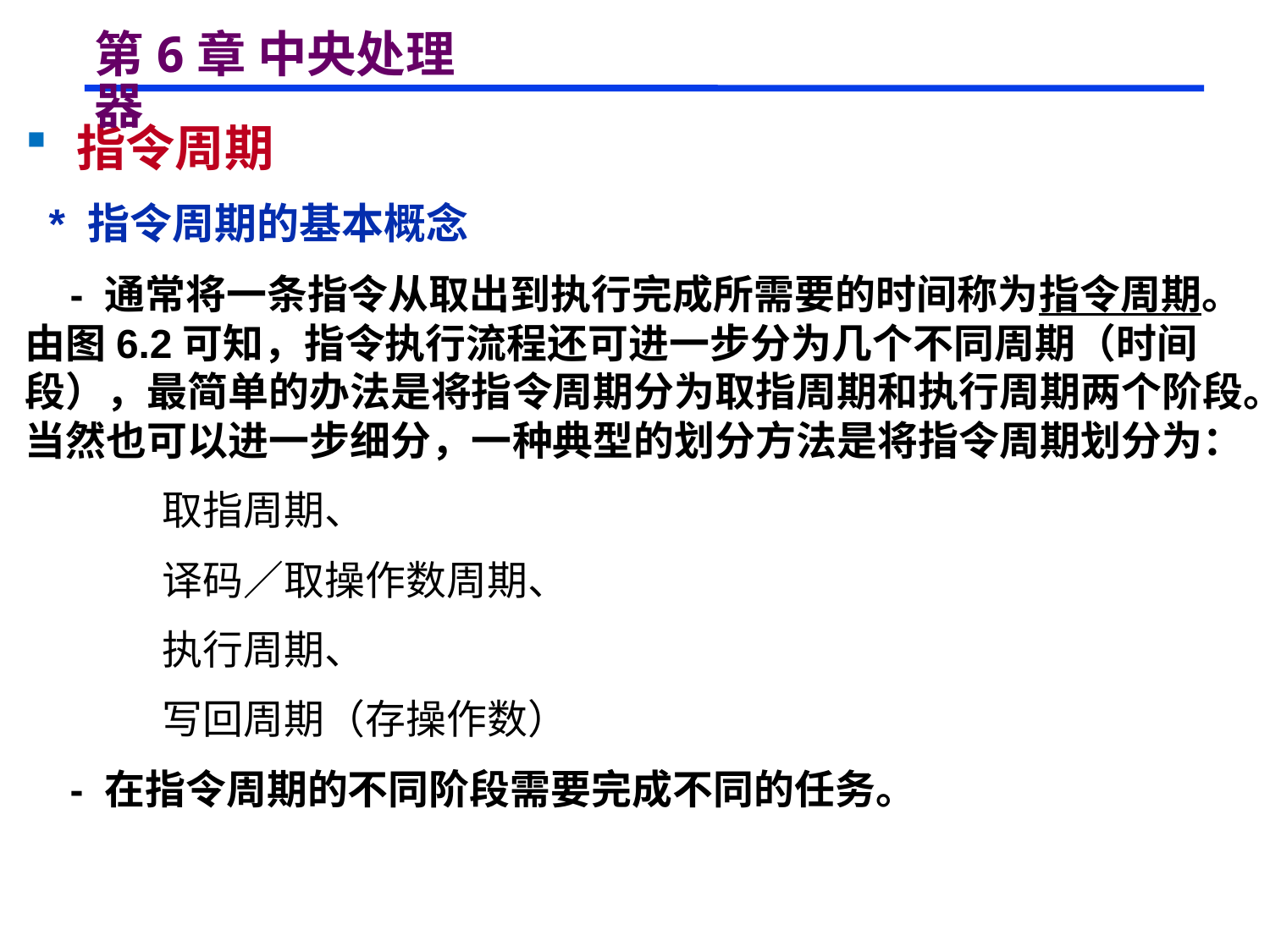

# 第6章 中央处理器
 指令周期
  * 指令周期的基本概念
    - 通常将一条指令从取出到执行完成所需要的时间称为指令周期。由图6.2可知，指令执行流程还可进一步分为几个不同周期（时间段），最简单的办法是将指令周期分为取指周期和执行周期两个阶段。当然也可以进一步细分，一种典型的划分方法是将指令周期划分为：
              取指周期、
              译码／取操作数周期、
              执行周期、
              写回周期（存操作数）
    - 在指令周期的不同阶段需要完成不同的任务。